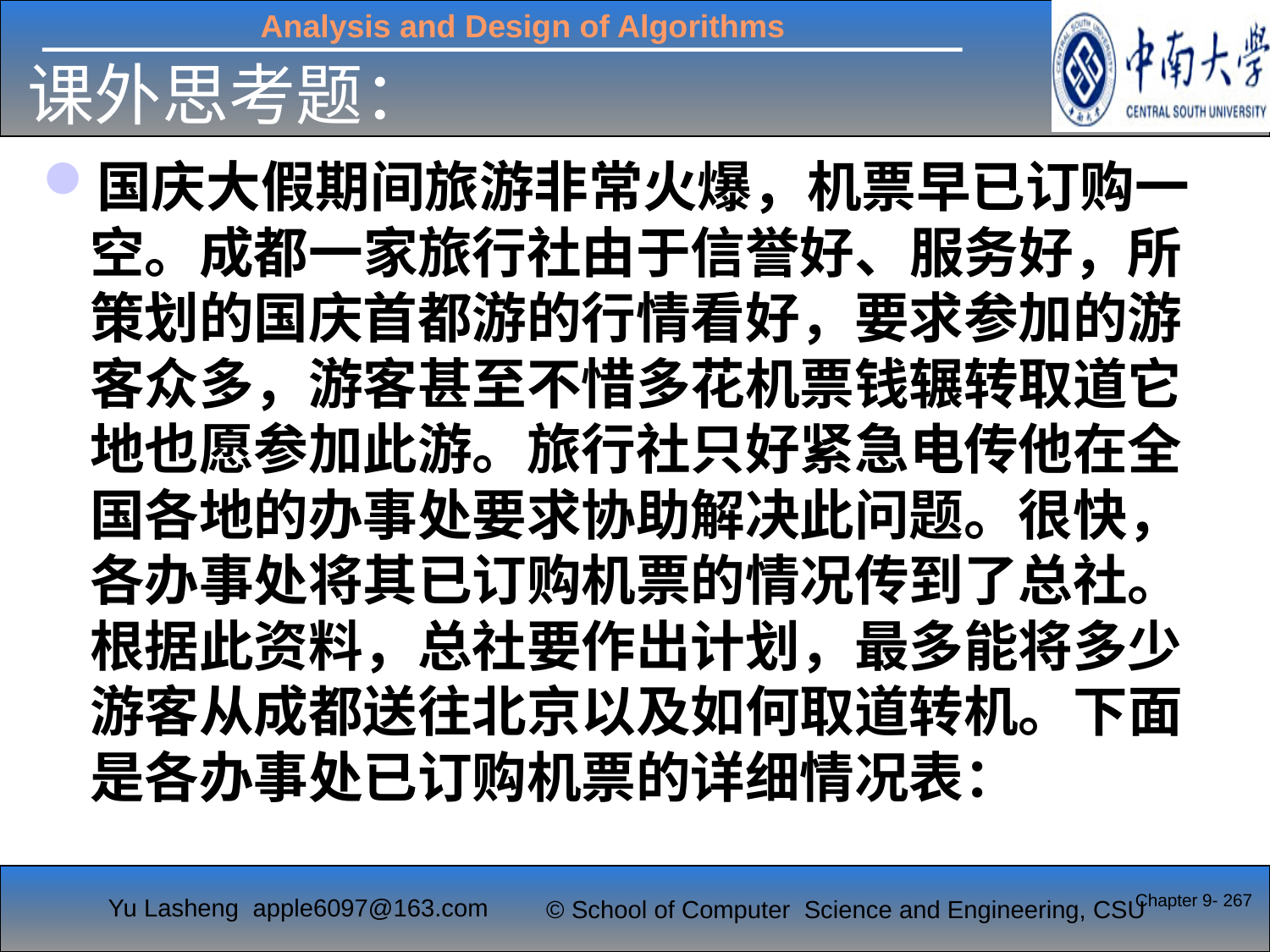

# 课外思考题：
国庆大假期间旅游非常火爆，机票早已订购一空。成都一家旅行社由于信誉好、服务好，所策划的国庆首都游的行情看好，要求参加的游客众多，游客甚至不惜多花机票钱辗转取道它地也愿参加此游。旅行社只好紧急电传他在全国各地的办事处要求协助解决此问题。很快，各办事处将其已订购机票的情况传到了总社。根据此资料，总社要作出计划，最多能将多少游客从成都送往北京以及如何取道转机。下面是各办事处已订购机票的详细情况表：
Chapter 9- 267